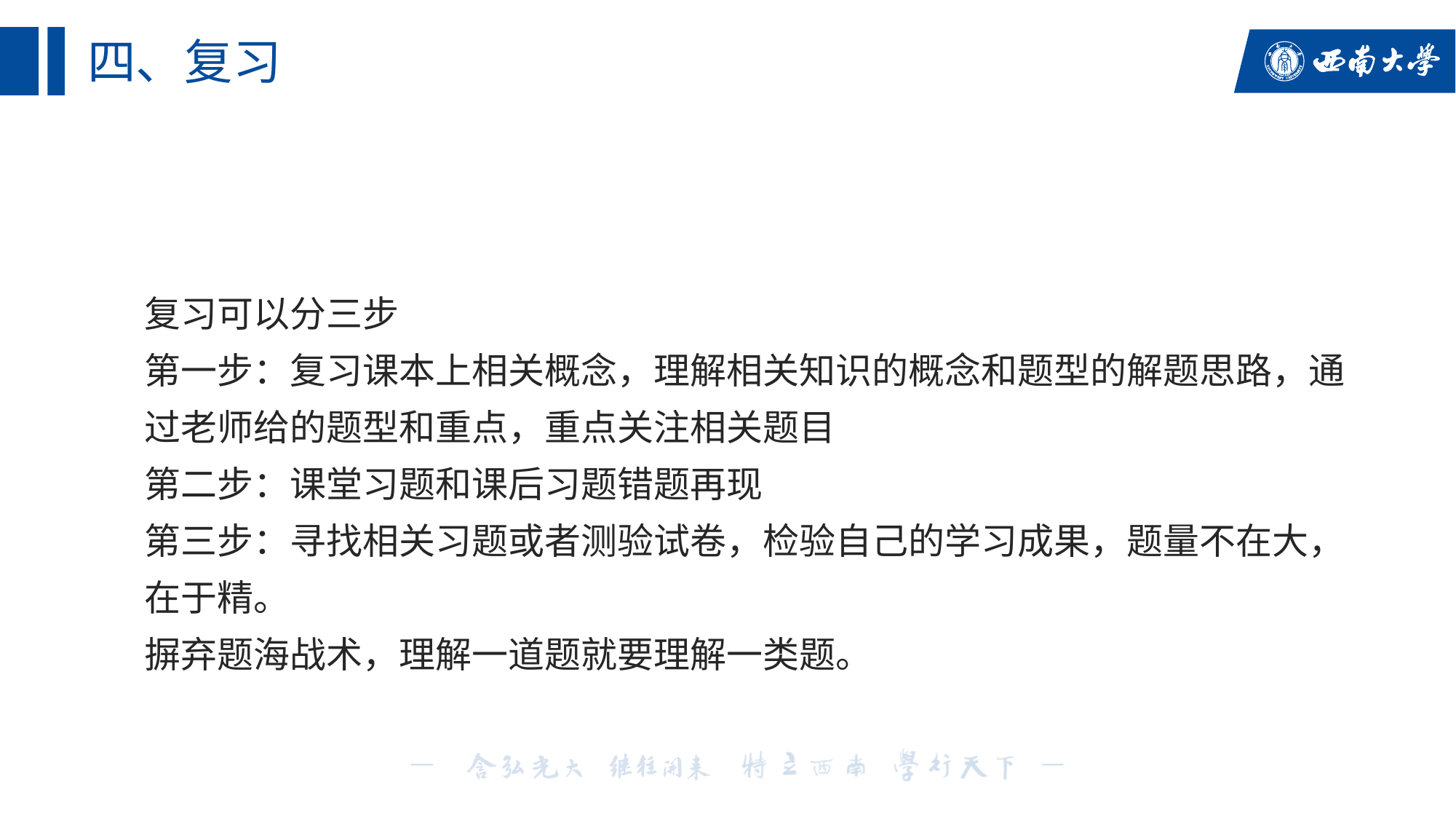

# 四、复习

复习可以分三步
第一步：复习课本上相关概念，理解相关知识的概念和题型的解题思路，通过老师给的题型和重点，重点关注相关题目
第二步：课堂习题和课后习题错题再现
第三步：寻找相关习题或者测验试卷，检验自己的学习成果，题量不在大，在于精。
摒弃题海战术，理解一道题就要理解一类题。